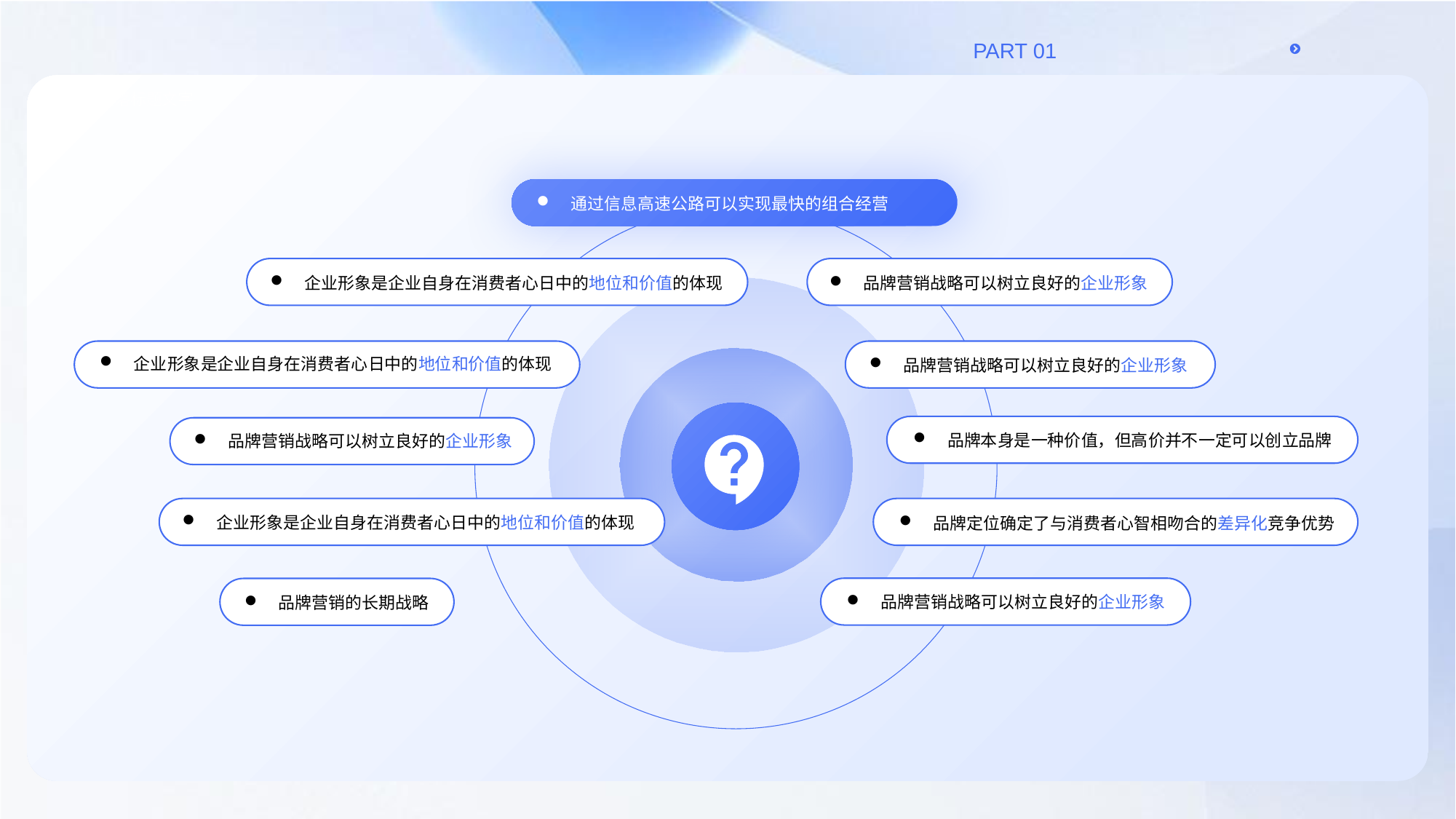

通过信息高速公路可以实现最快的组合经营

企业形象是企业自身在消费者心日中的地位和价值的体现
品牌营销战略可以树立良好的企业形象

企业形象是企业自身在消费者心日中的地位和价值的体现
品牌营销战略可以树立良好的企业形象

品牌本身是一种价值，但高价并不一定可以创立品牌
品牌营销战略可以树立良好的企业形象

企业形象是企业自身在消费者心日中的地位和价值的体现
品牌定位确定了与消费者心智相吻合的差异化竞争优势

品牌营销战略可以树立良好的企业形象
品牌营销的长期战略